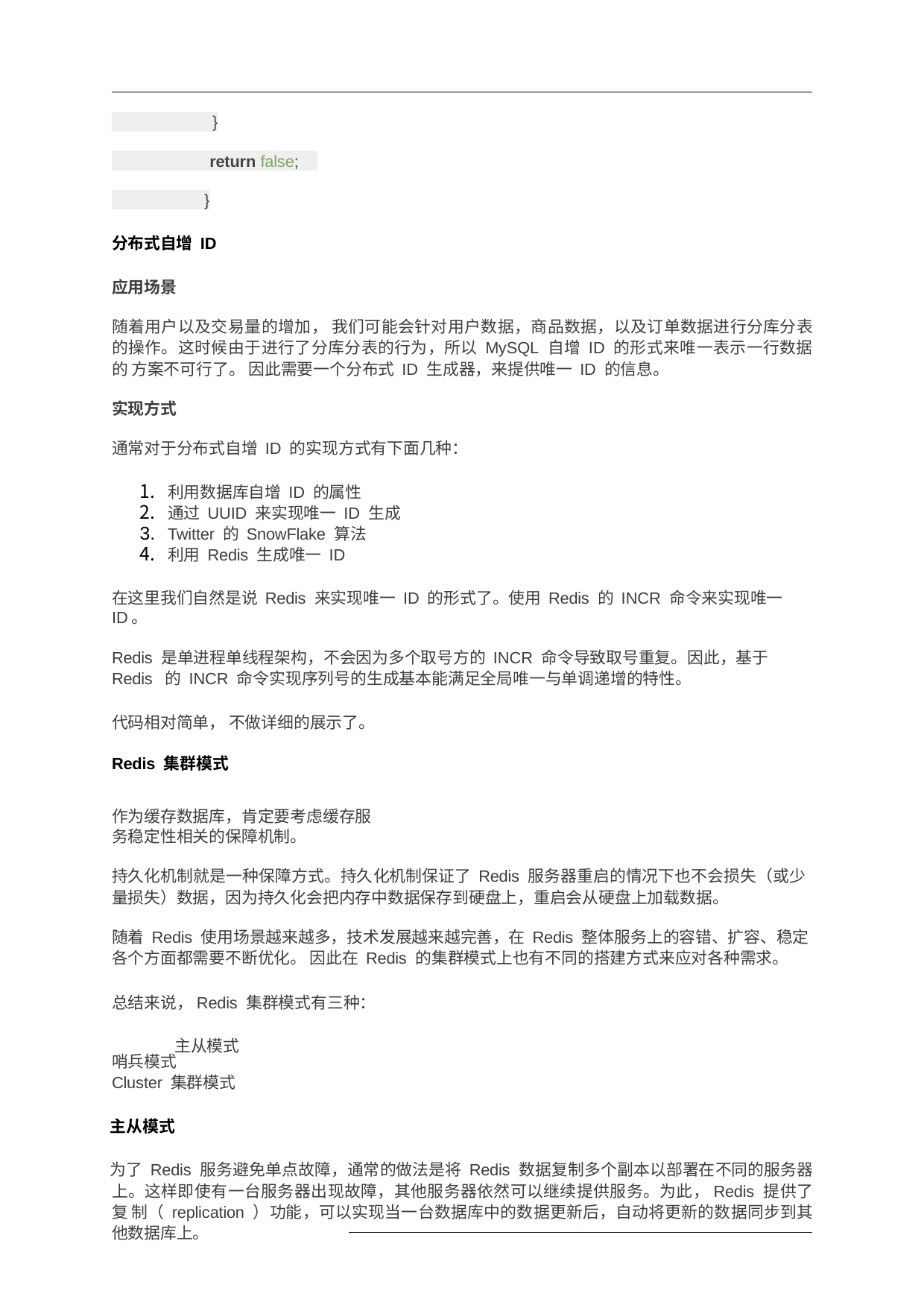

}
return false;
}
分布式自增 ID

应用场景

随着用户以及交易量的增加， 我们可能会针对用户数据，商品数据，以及订单数据进行分库分表 的操作。这时候由于进行了分库分表的行为，所以 MySQL 自增 ID 的形式来唯一表示一行数据的 方案不可行了。 因此需要一个分布式 ID 生成器，来提供唯一 ID 的信息。

实现方式

通常对于分布式自增 ID 的实现方式有下面几种：

利用数据库自增 ID 的属性
通过 UUID 来实现唯一 ID 生成
Twitter 的 SnowFlake 算法
利用 Redis 生成唯一 ID

在这里我们自然是说 Redis 来实现唯一 ID 的形式了。使用 Redis 的 INCR 命令来实现唯一 ID。

Redis 是单进程单线程架构，不会因为多个取号方的 INCR 命令导致取号重复。因此，基于 Redis  的 INCR 命令实现序列号的生成基本能满足全局唯一与单调递增的特性。
代码相对简单， 不做详细的展示了。 Redis 集群模式

作为缓存数据库，肯定要考虑缓存服务稳定性相关的保障机制。

持久化机制就是一种保障方式。持久化机制保证了 Redis 服务器重启的情况下也不会损失（或少 量损失）数据，因为持久化会把内存中数据保存到硬盘上，重启会从硬盘上加载数据。

随着 Redis 使用场景越来越多，技术发展越来越完善，在 Redis 整体服务上的容错、扩容、稳定 各个方面都需要不断优化。 因此在 Redis 的集群模式上也有不同的搭建方式来应对各种需求。
总结来说，Redis 集群模式有三种：  主从模式
哨兵模式
Cluster 集群模式

主从模式

为了 Redis 服务避免单点故障，通常的做法是将 Redis 数据复制多个副本以部署在不同的服务器 上。这样即使有一台服务器出现故障，其他服务器依然可以继续提供服务。为此，Redis 提供了复 制（ replication ）功能，可以实现当一台数据库中的数据更新后，自动将更新的数据同步到其 他数据库上。